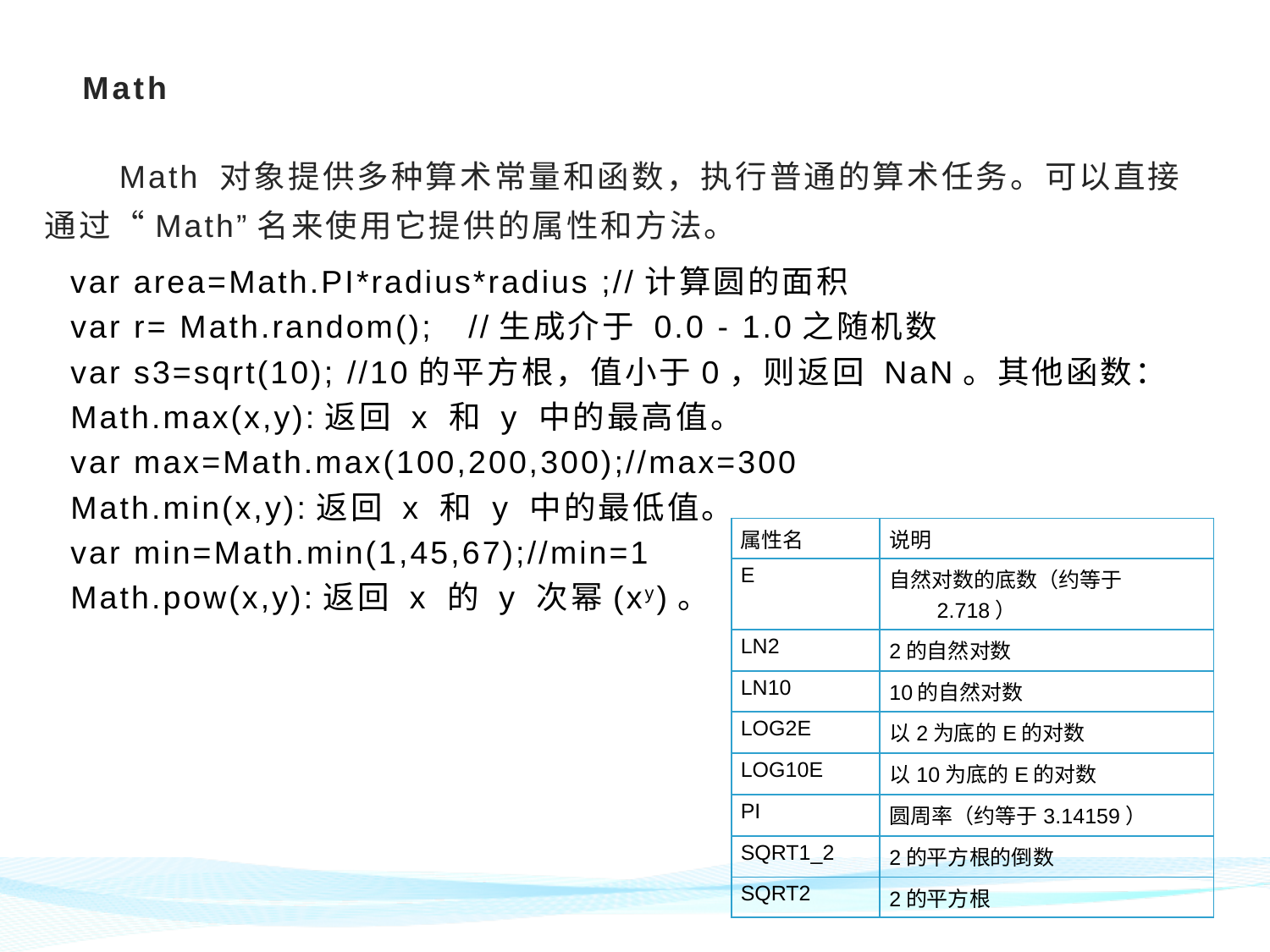

# Math
Math 对象提供多种算术常量和函数，执行普通的算术任务。可以直接通过“Math”名来使用它提供的属性和方法。
var area=Math.PI*radius*radius ;//计算圆的面积
var r= Math.random();   //生成介于 0.0 - 1.0之随机数
var s3=sqrt(10); //10的平方根，值小于0，则返回 NaN。其他函数：
Math.max(x,y):返回 x 和 y 中的最高值。
var max=Math.max(100,200,300);//max=300
Math.min(x,y):返回 x 和 y 中的最低值。
var min=Math.min(1,45,67);//min=1
Math.pow(x,y):返回 x 的 y 次幂(xy)。
| 属性名 | 说明 |
| --- | --- |
| E | 自然对数的底数（约等于2.718） |
| LN2 | 2的自然对数 |
| LN10 | 10的自然对数 |
| LOG2E | 以2为底的E的对数 |
| LOG10E | 以10为底的E的对数 |
| PI | 圆周率（约等于3.14159） |
| SQRT1\_2 | 2的平方根的倒数 |
| SQRT2 | 2的平方根 |